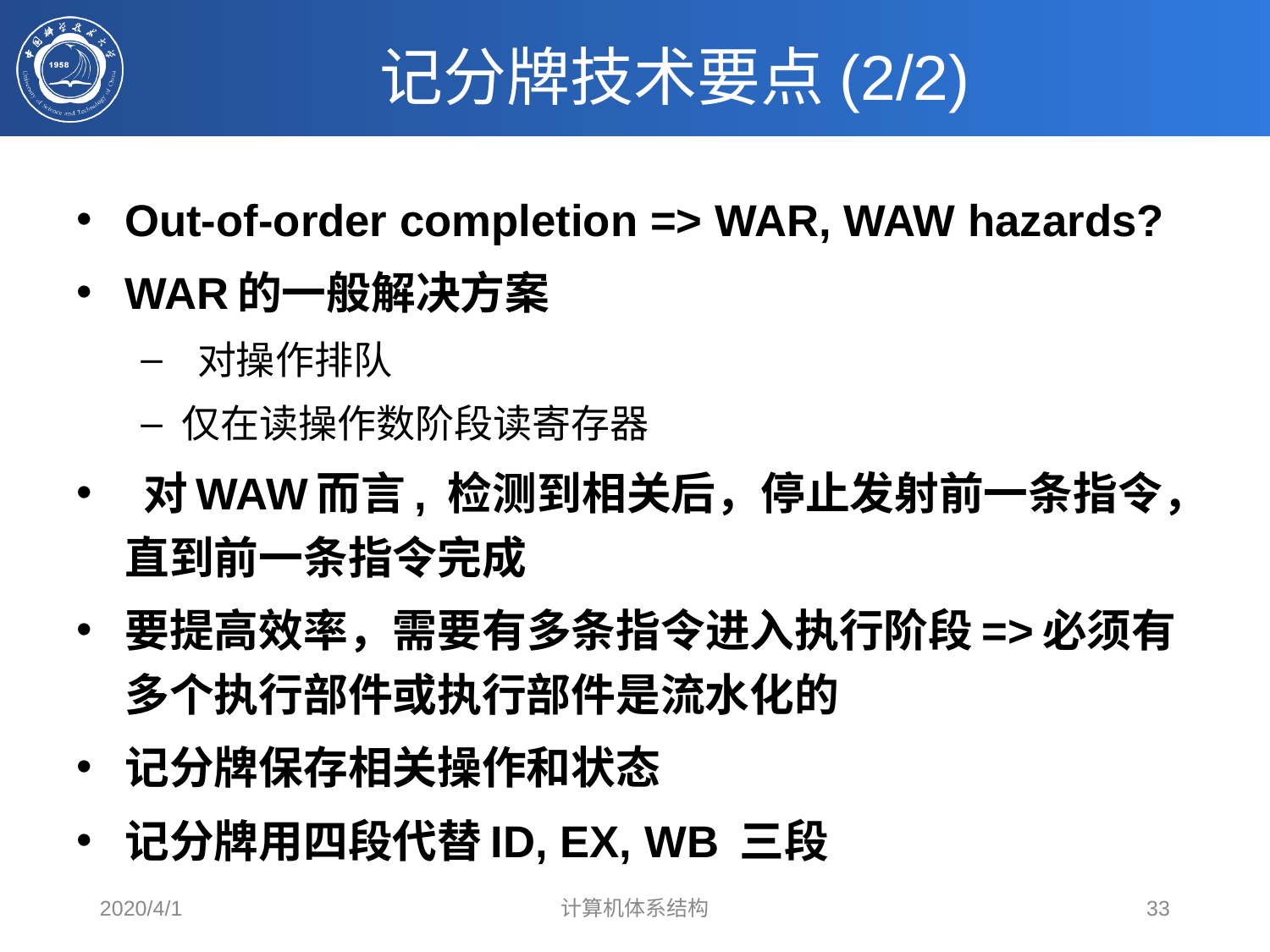

# 记分牌技术要点(2/2)

Out-of-order completion => WAR, WAW hazards?
WAR的一般解决方案
 对操作排队
仅在读操作数阶段读寄存器
 对WAW而言, 检测到相关后，停止发射前一条指令，直到前一条指令完成
要提高效率，需要有多条指令进入执行阶段=>必须有多个执行部件或执行部件是流水化的
记分牌保存相关操作和状态
记分牌用四段代替ID, EX, WB 三段

2020/4/1
计算机体系结构
33